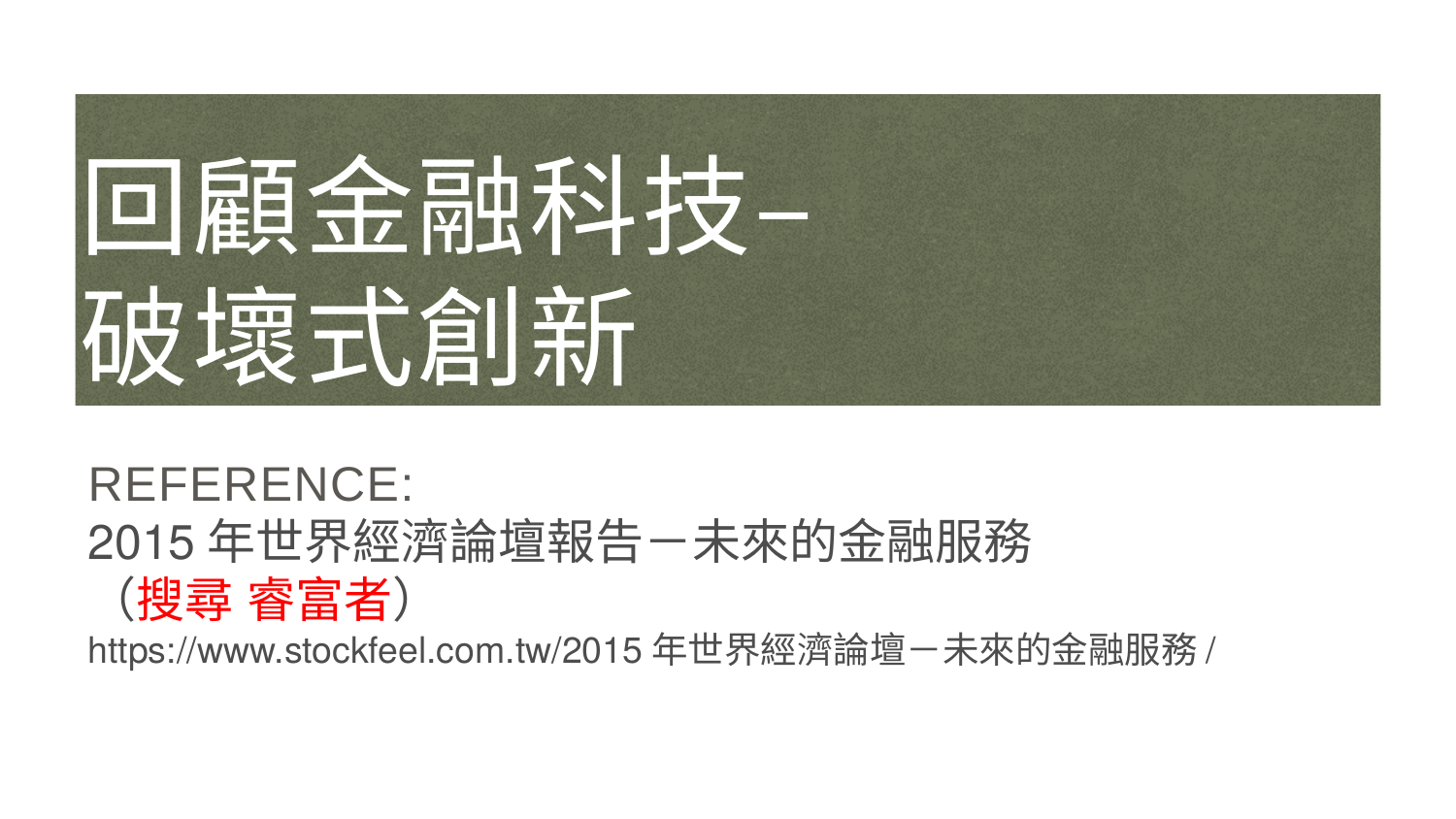

# 回顧金融科技– 破壞式創新
Reference:
2015年世界經濟論壇報告－未來的金融服務
（搜尋 睿富者）
https://www.stockfeel.com.tw/2015年世界經濟論壇－未來的金融服務/